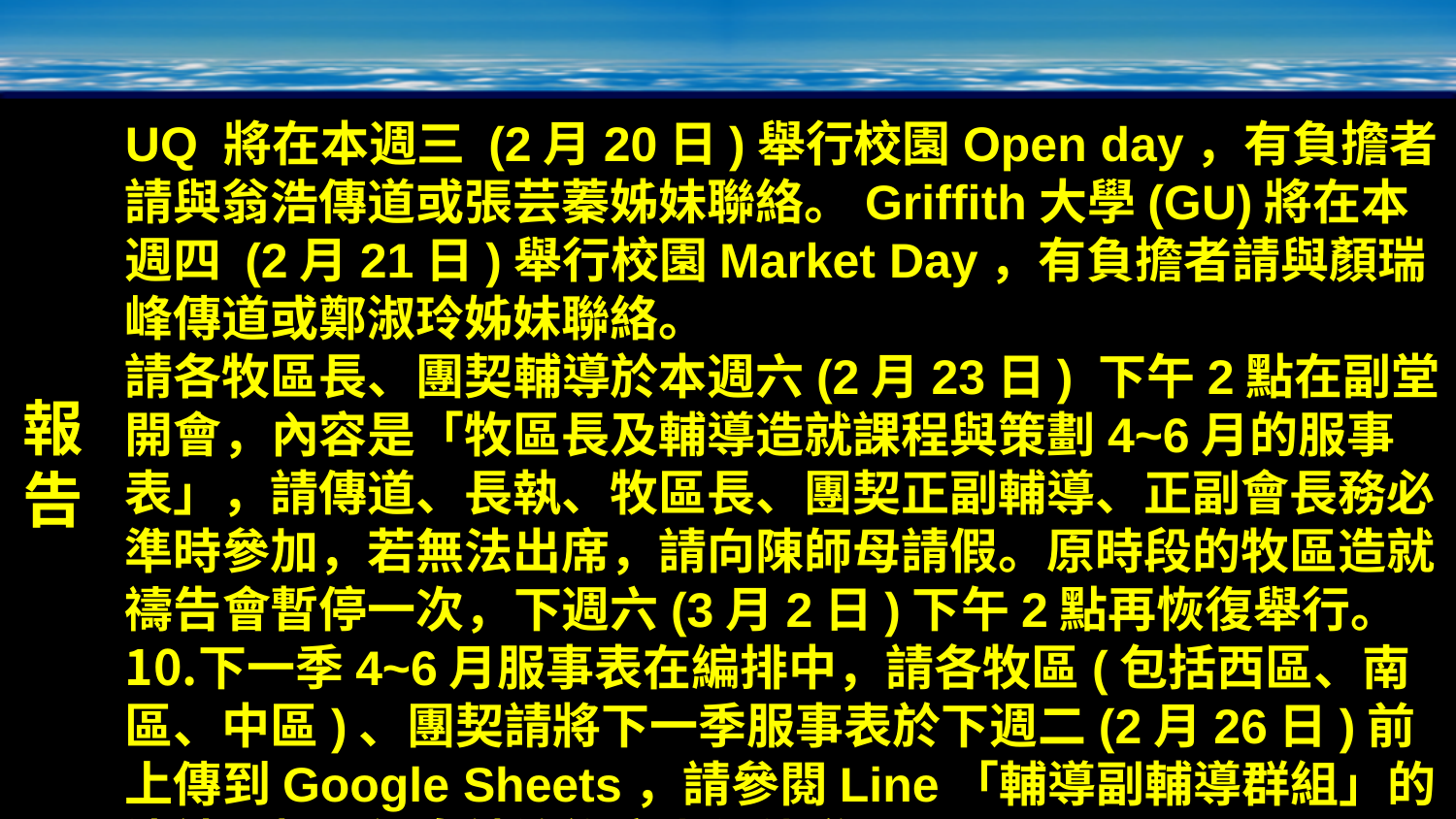

報告
UQ 將在本週三 (2月20日)舉行校園Open day，有負擔者請與翁浩傳道或張芸蓁姊妹聯絡。Griffith大學(GU)將在本週四 (2月21日)舉行校園Market Day，有負擔者請與顏瑞峰傳道或鄭淑玲姊妹聯絡。
請各牧區長、團契輔導於本週六(2月23日) 下午2點在副堂開會，內容是「牧區長及輔導造就課程與策劃4~6月的服事表」，請傳道、長執、牧區長、團契正副輔導、正副會長務必準時參加，若無法出席，請向陳師母請假。原時段的牧區造就禱告會暫停一次，下週六(3月2日)下午2點再恢復舉行。
下一季4~6月服事表在編排中，請各牧區(包括西區、南區、中區)、團契請將下一季服事表於下週二(2月26日)前上傳到Google Sheets，請參閱Line「輔導副輔導群組」的連結，相關訊息請洽詢康世興傳道。